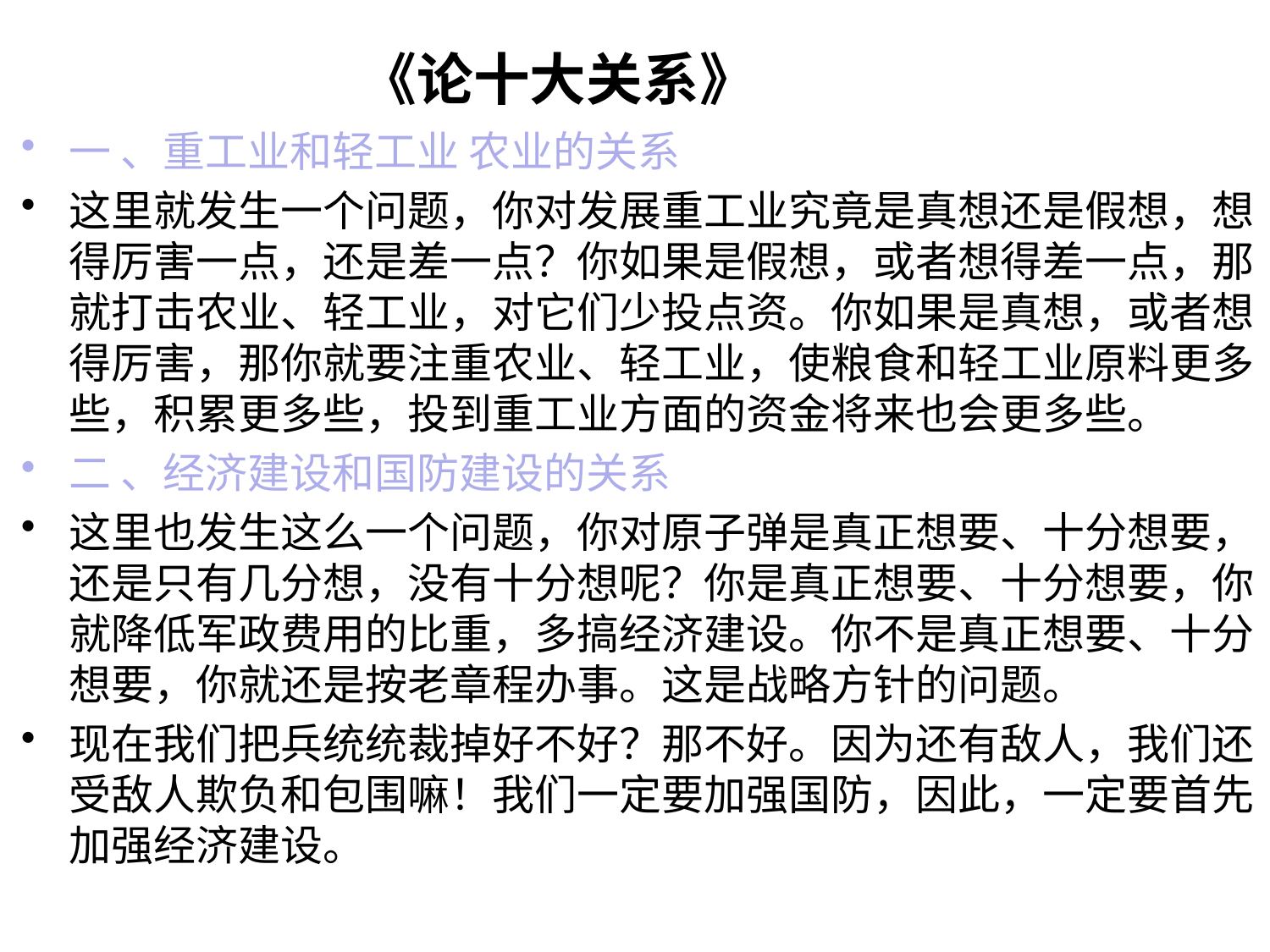

一 、重工业和轻工业 农业的关系
这里就发生一个问题，你对发展重工业究竟是真想还是假想，想得厉害一点，还是差一点？你如果是假想，或者想得差一点，那就打击农业、轻工业，对它们少投点资。你如果是真想，或者想得厉害，那你就要注重农业、轻工业，使粮食和轻工业原料更多些，积累更多些，投到重工业方面的资金将来也会更多些。
二 、经济建设和国防建设的关系
这里也发生这么一个问题，你对原子弹是真正想要、十分想要，还是只有几分想，没有十分想呢？你是真正想要、十分想要，你就降低军政费用的比重，多搞经济建设。你不是真正想要、十分想要，你就还是按老章程办事。这是战略方针的问题。
现在我们把兵统统裁掉好不好？那不好。因为还有敌人，我们还受敌人欺负和包围嘛！我们一定要加强国防，因此，一定要首先加强经济建设。
《论十大关系》
#